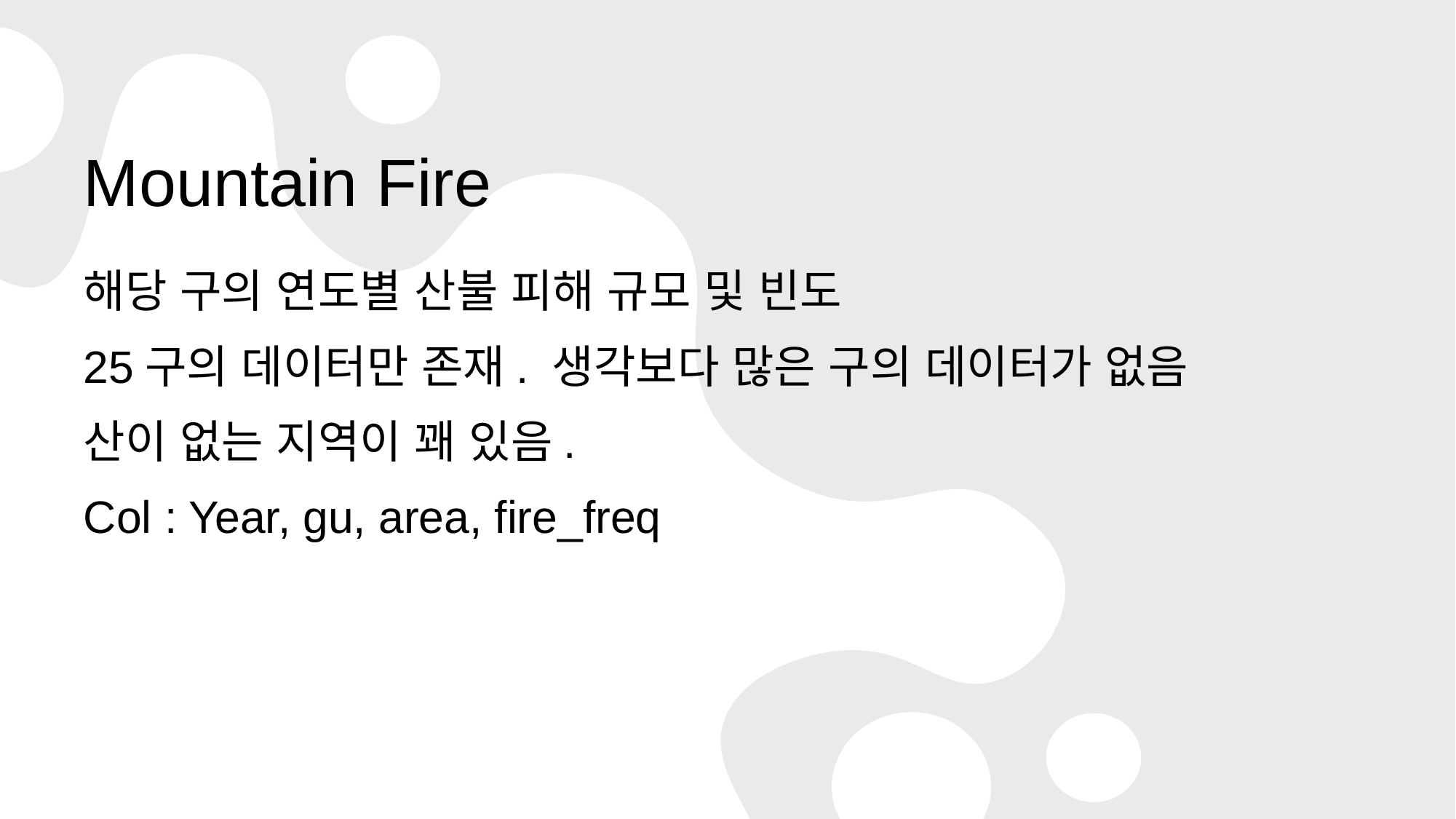

# Mountain Fire
해당 구의 연도별 산불 피해 규모 및 빈도
25구의 데이터만 존재. 생각보다 많은 구의 데이터가 없음
산이 없는 지역이 꽤 있음.
Col : Year, gu, area, fire_freq